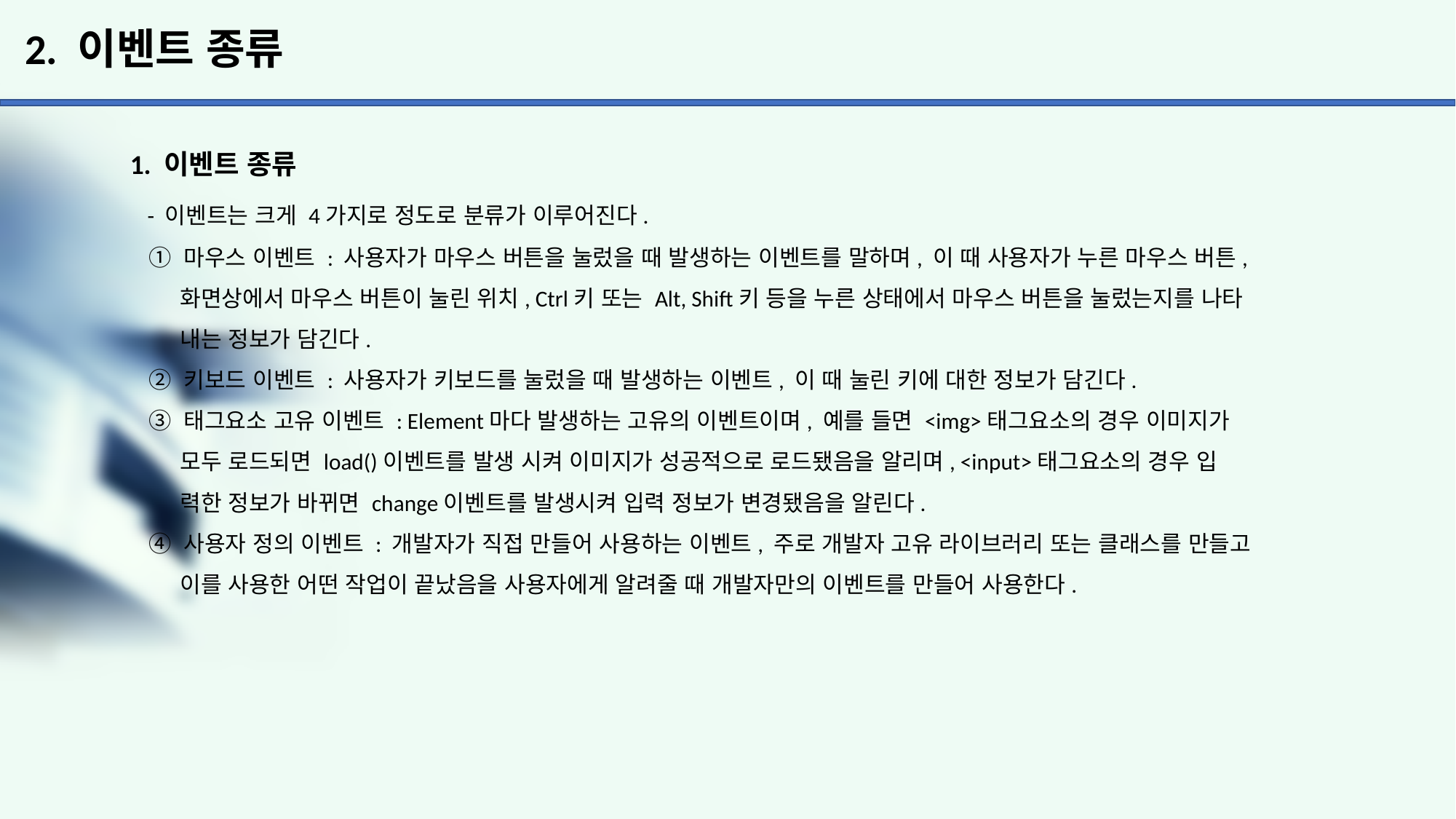

# 2. 이벤트 종류
1. 이벤트 종류
   - 이벤트는 크게 4가지로 정도로 분류가 이루어진다.
   ① 마우스 이벤트 : 사용자가 마우스 버튼을 눌렀을 때 발생하는 이벤트를 말하며, 이 때 사용자가 누른 마우스 버튼,
       화면상에서 마우스 버튼이 눌린 위치, Ctrl키 또는 Alt, Shift키 등을 누른 상태에서 마우스 버튼을 눌렀는지를 나타
       내는 정보가 담긴다.
   ② 키보드 이벤트 : 사용자가 키보드를 눌렀을 때 발생하는 이벤트, 이 때 눌린 키에 대한 정보가 담긴다.
   ③ 태그요소 고유 이벤트 : Element마다 발생하는 고유의 이벤트이며, 예를 들면 <img>태그요소의 경우 이미지가
       모두 로드되면 load()이벤트를 발생 시켜 이미지가 성공적으로 로드됐음을 알리며, <input>태그요소의 경우 입
       력한 정보가 바뀌면 change이벤트를 발생시켜 입력 정보가 변경됐음을 알린다.
   ④ 사용자 정의 이벤트 : 개발자가 직접 만들어 사용하는 이벤트, 주로 개발자 고유 라이브러리 또는 클래스를 만들고
       이를 사용한 어떤 작업이 끝났음을 사용자에게 알려줄 때 개발자만의 이벤트를 만들어 사용한다.